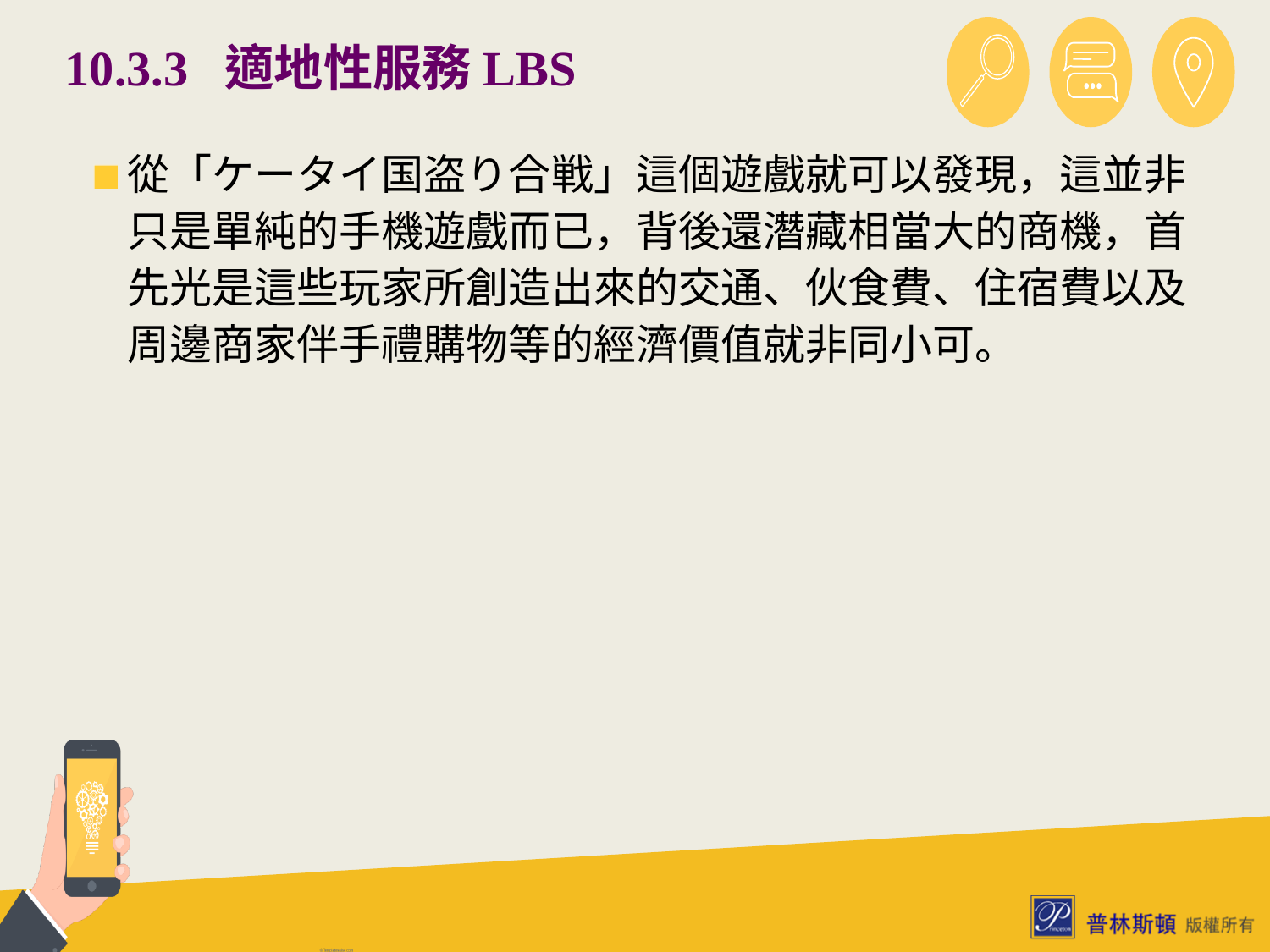

# 10.3.3  適地性服務LBS
從「ケータイ国盗り合戦」這個遊戲就可以發現，這並非只是單純的手機遊戲而已，背後還潛藏相當大的商機，首先光是這些玩家所創造出來的交通、伙食費、住宿費以及周邊商家伴手禮購物等的經濟價值就非同小可。